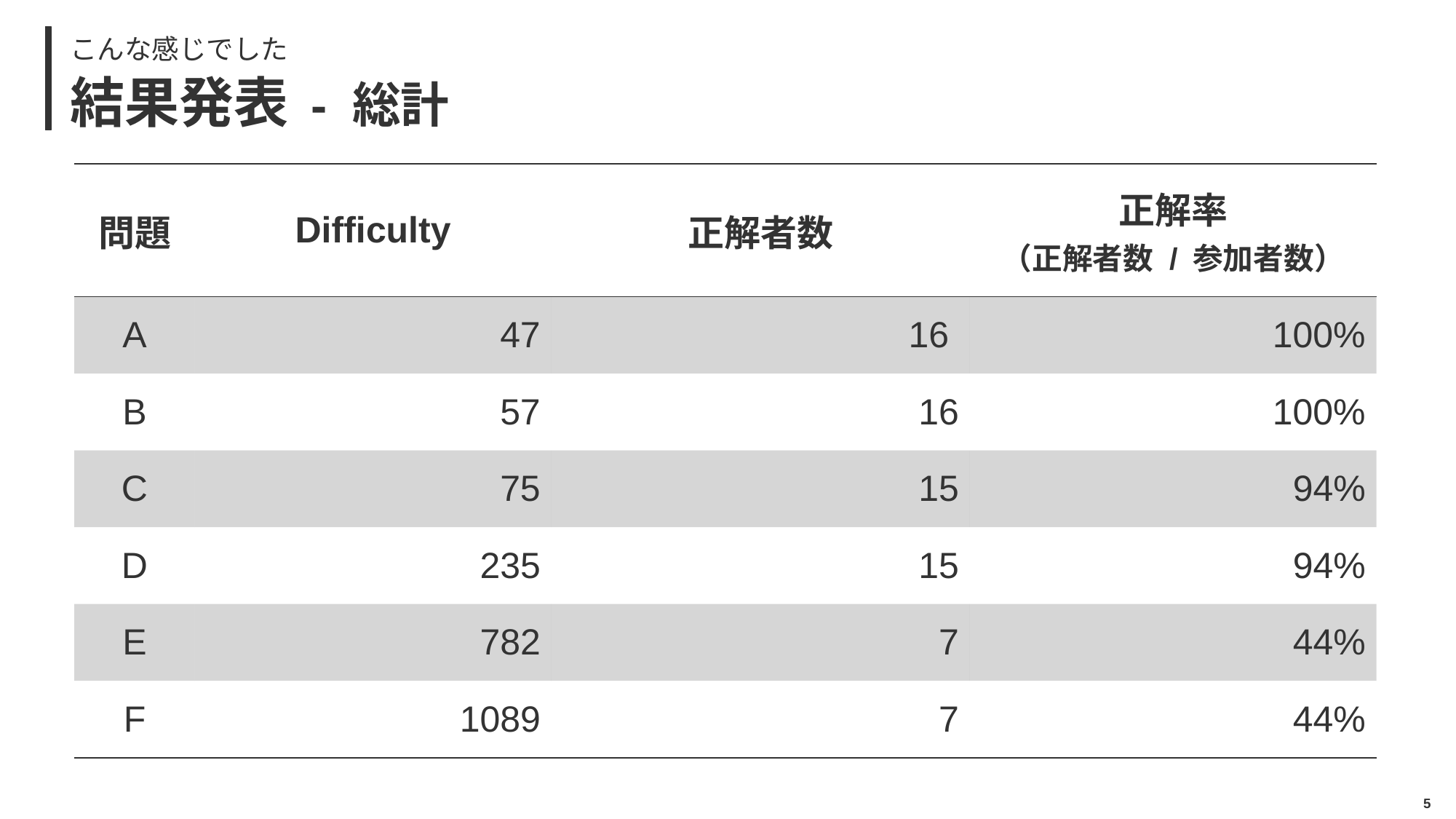

こんな感じでした
# 結果発表 - 総計
| 問題 | Difficulty | 正解者数 | 正解率 （正解者数 / 参加者数） |
| --- | --- | --- | --- |
| A | 47 | 16 | 100% |
| B | 57 | 16 | 100% |
| C | 75 | 15 | 94% |
| D | 235 | 15 | 94% |
| E | 782 | 7 | 44% |
| F | 1089 | 7 | 44% |
5